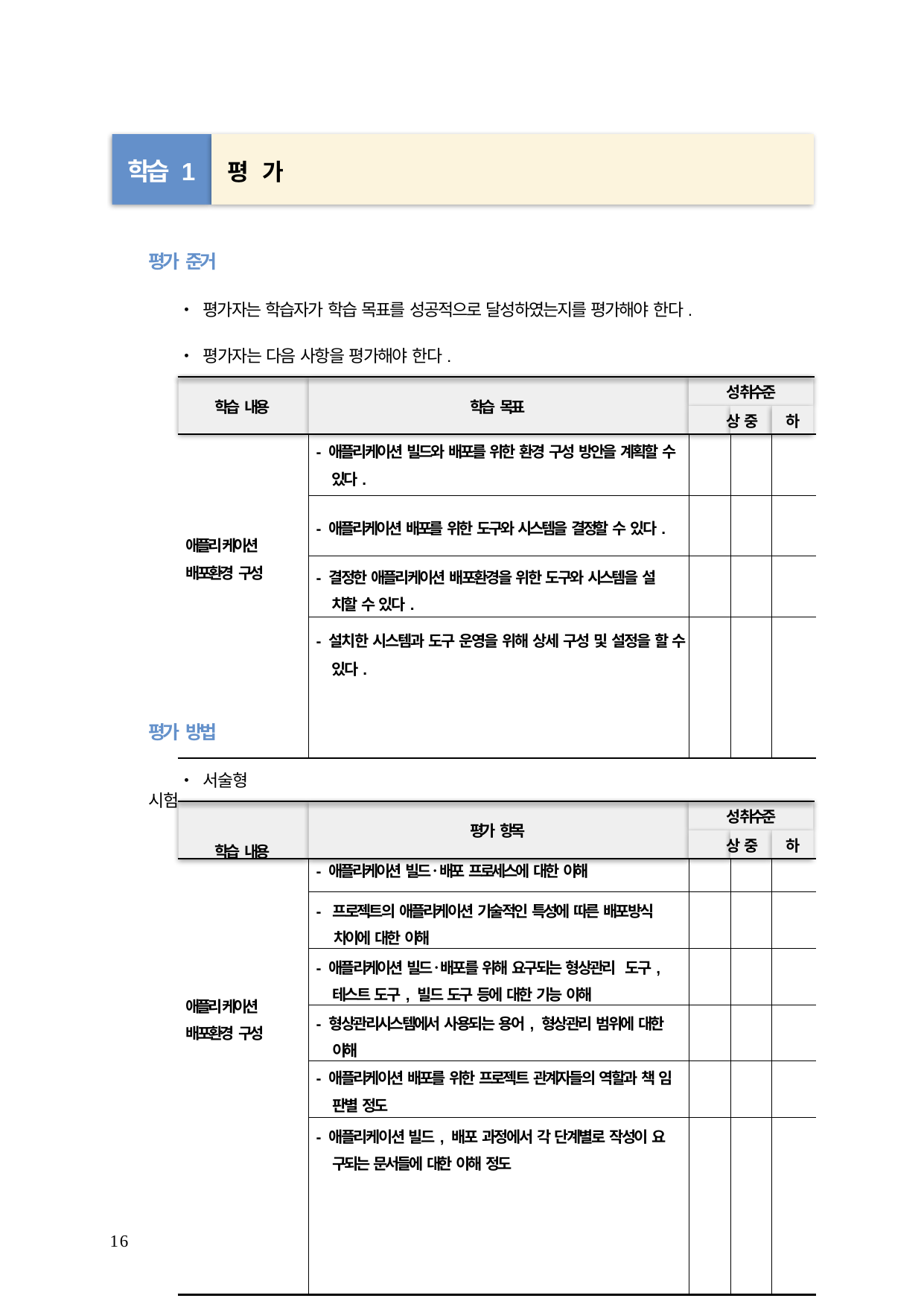

학습 1	평   가
평가 준거

• 평가자는 학습자가 학습 목표를 성공적으로 달성하였는지를 평가해야 한다.

• 평가자는 다음 사항을 평가해야 한다.

성취수준

상	중	하
학습 내용
학습 목표

| 애플리케이션 배포환경 구성 | - 애플리케이션 빌드와 배포를 위한 환경 구성 방안을 계획할 수 있다. |  |  |  |
| --- | --- | --- | --- | --- |
|  | - 애플리케이션 배포를 위한 도구와 시스템을 결정할 수 있다. |  |  |  |
|  | - 결정한 애플리케이션 배포환경을 위한 도구와 시스템을 설 치할 수 있다. |  |  |  |
|  | - 설치한 시스템과 도구 운영을 위해 상세 구성 및 설정을 할 수 있다. |  |  |  |
평가 방법

• 서술형 시험

학습 내용

성취수준

상	중	하
평가 항목

| 애플리케이션 배포환경 구성 | - 애플리케이션 빌드･배포 프로세스에 대한 이해 |  |  |  |
| --- | --- | --- | --- | --- |
|  | - 프로젝트의 애플리케이션 기술적인 특성에 따른 배포방식 차이에 대한 이해 |  |  |  |
|  | - 애플리케이션 빌드･배포를 위해 요구되는 형상관리 도구, 테스트 도구, 빌드 도구 등에 대한 기능 이해 |  |  |  |
|  | - 형상관리시스템에서 사용되는 용어, 형상관리 범위에 대한 이해 |  |  |  |
|  | - 애플리케이션 배포를 위한 프로젝트 관계자들의 역할과 책 임 판별 정도 |  |  |  |
|  | - 애플리케이션 빌드, 배포 과정에서 각 단계별로 작성이 요 구되는 문서들에 대한 이해 정도 |  |  |  |
16